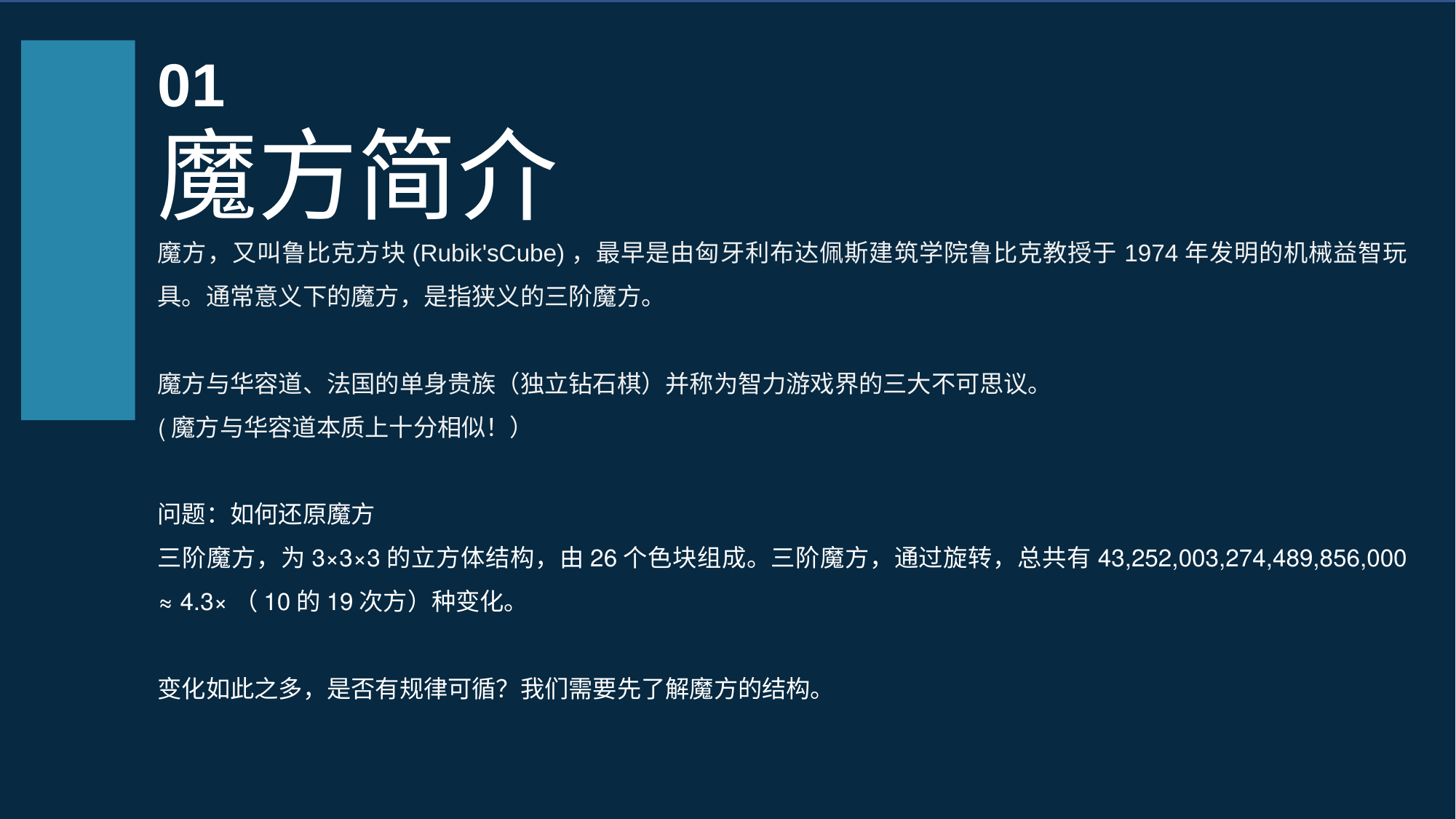

01
魔方简介
魔方，又叫鲁比克方块(Rubik'sCube)，最早是由匈牙利布达佩斯建筑学院鲁比克教授于1974年发明的机械益智玩具。通常意义下的魔方，是指狭义的三阶魔方。

魔方与华容道、法国的单身贵族（独立钻石棋）并称为智力游戏界的三大不可思议。
(魔方与华容道本质上十分相似！）

问题：如何还原魔方
三阶魔方，为3×3×3的立方体结构，由26个色块组成。三阶魔方，通过旋转，总共有43,252,003,274,489,856,000 ≈ 4.3×（10的19次方）种变化。

变化如此之多，是否有规律可循？我们需要先了解魔方的结构。